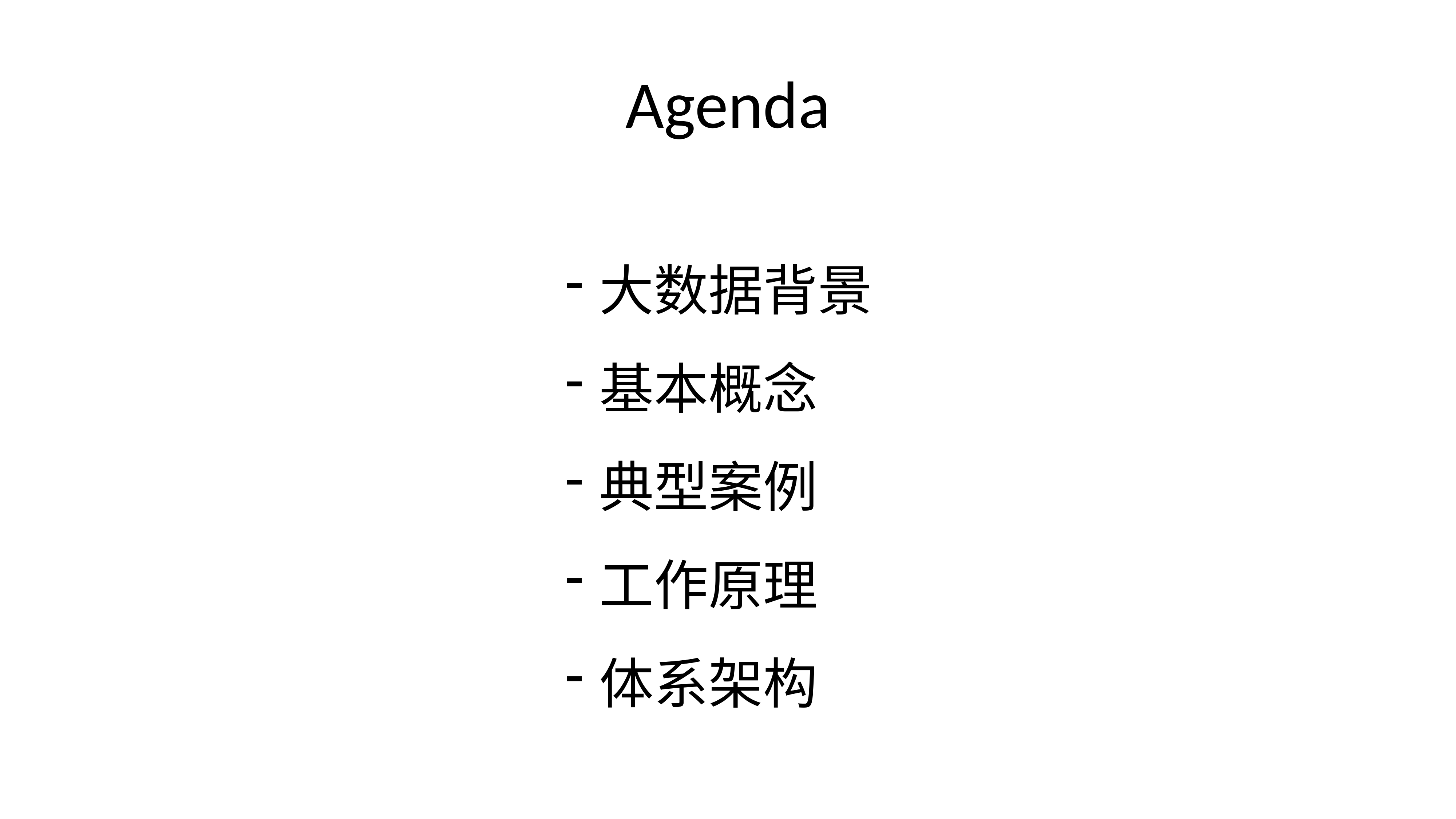

# Agenda
大数据背景
基本概念
典型案例
工作原理
体系架构